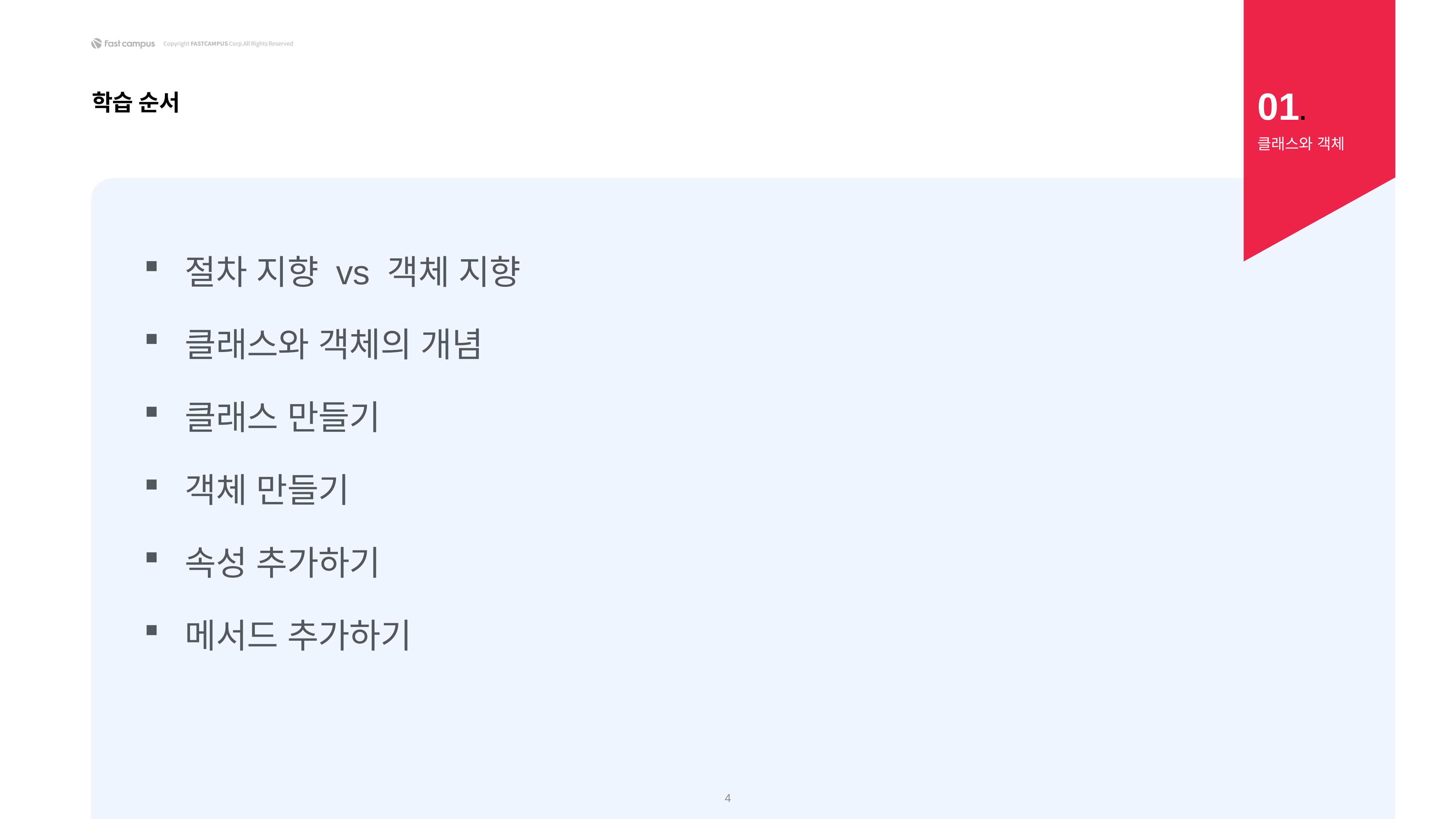

01.
학습 순서
클래스와 객체
절차 지향 vs 객체 지향
클래스와 객체의 개념
클래스 만들기
객체 만들기
속성 추가하기
메서드 추가하기
4